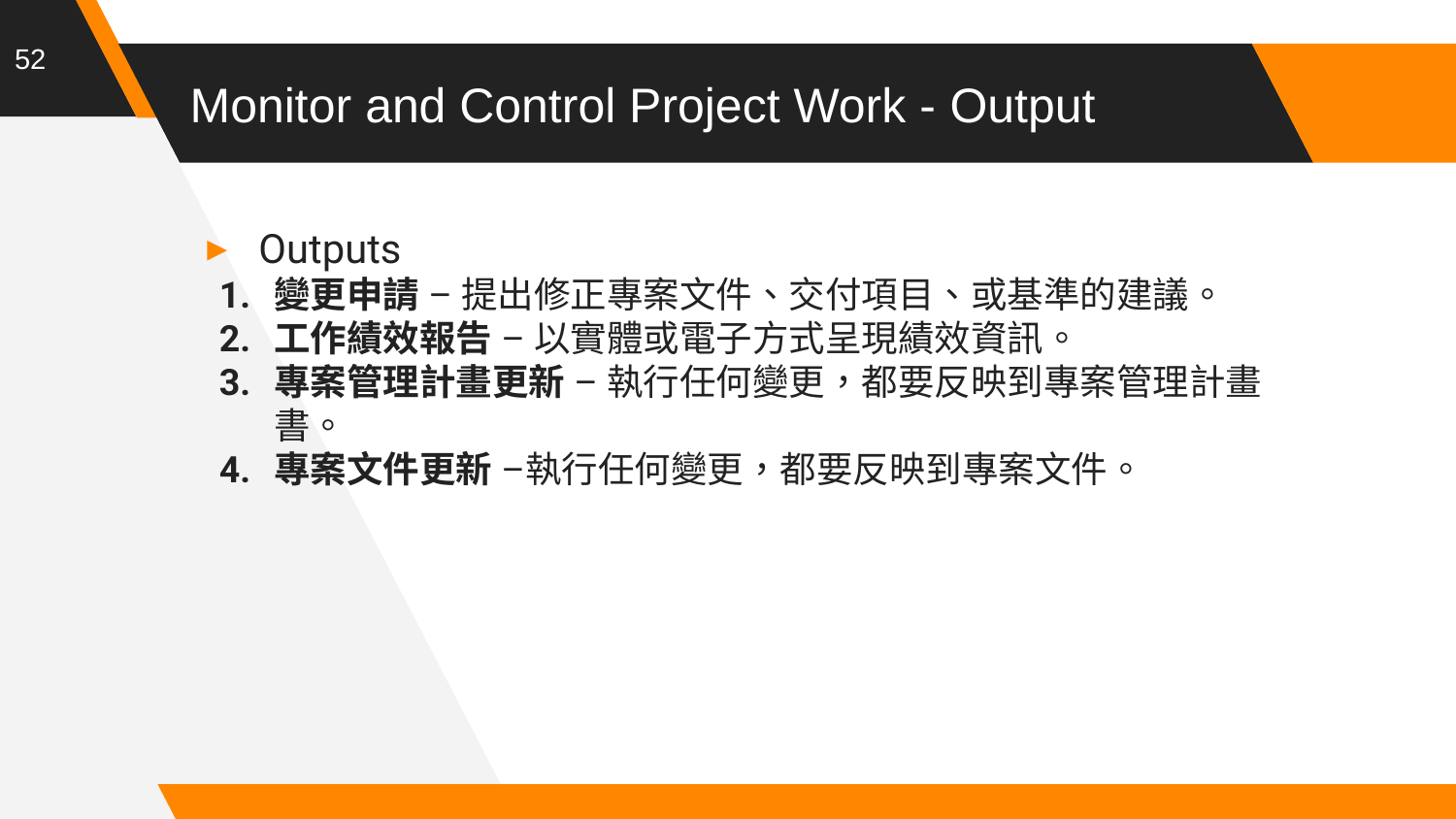

52
# Monitor and Control Project Work - Output
Outputs
變更申請 – 提出修正專案文件、交付項目、或基準的建議。
工作績效報告 – 以實體或電子方式呈現績效資訊。
專案管理計畫更新 – 執行任何變更，都要反映到專案管理計畫書。
專案文件更新 –執行任何變更，都要反映到專案文件。